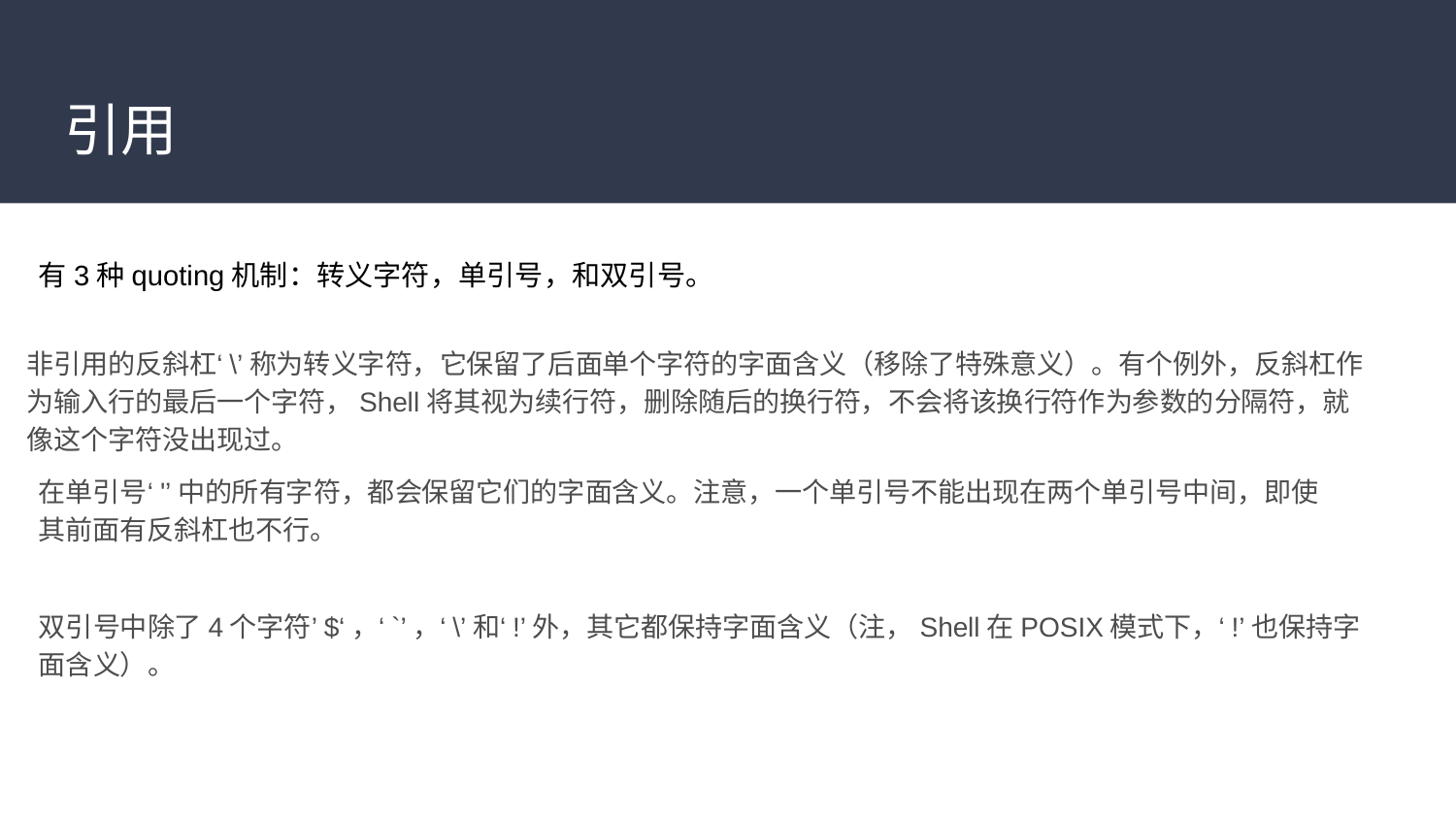

# 引用
有3种quoting机制：转义字符，单引号，和双引号。

非引用的反斜杠‘\’称为转义字符，它保留了后面单个字符的字面含义（移除了特殊意义）。有个例外，反斜杠作为输入行的最后一个字符，Shell将其视为续行符，删除随后的换行符，不会将该换行符作为参数的分隔符，就像这个字符没出现过。

在单引号‘'’中的所有字符，都会保留它们的字面含义。注意，一个单引号不能出现在两个单引号中间，即使其前面有反斜杠也不行。

双引号中除了4个字符’$‘，‘`’，‘\’和‘!’外，其它都保持字面含义（注，Shell在POSIX模式下，‘!’也保持字面含义）。